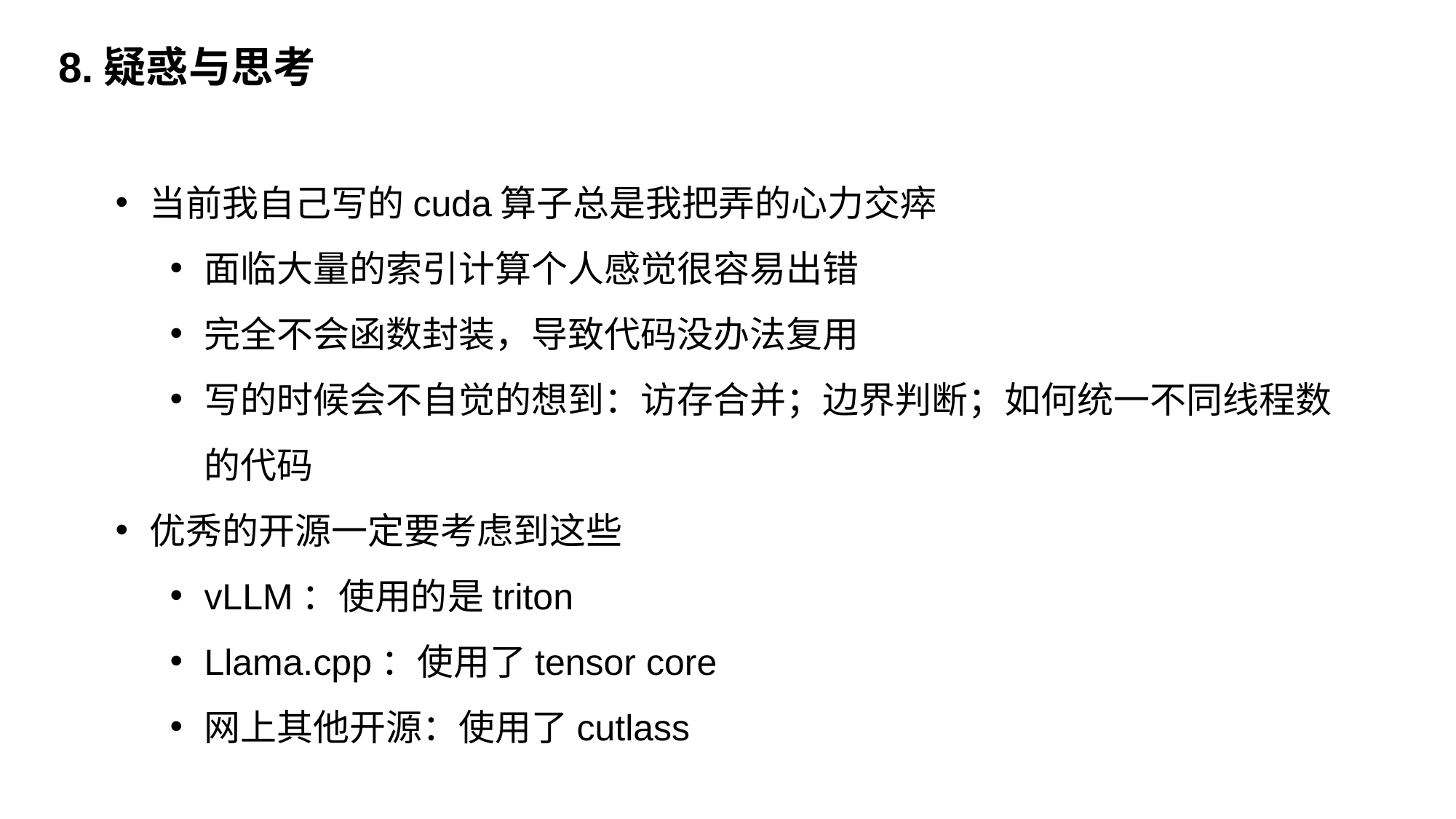

8.疑惑与思考
当前我自己写的cuda算子总是我把弄的心力交瘁
面临大量的索引计算个人感觉很容易出错
完全不会函数封装，导致代码没办法复用
写的时候会不自觉的想到：访存合并；边界判断；如何统一不同线程数的代码
优秀的开源一定要考虑到这些
vLLM：使用的是triton
Llama.cpp：使用了tensor core
网上其他开源：使用了cutlass